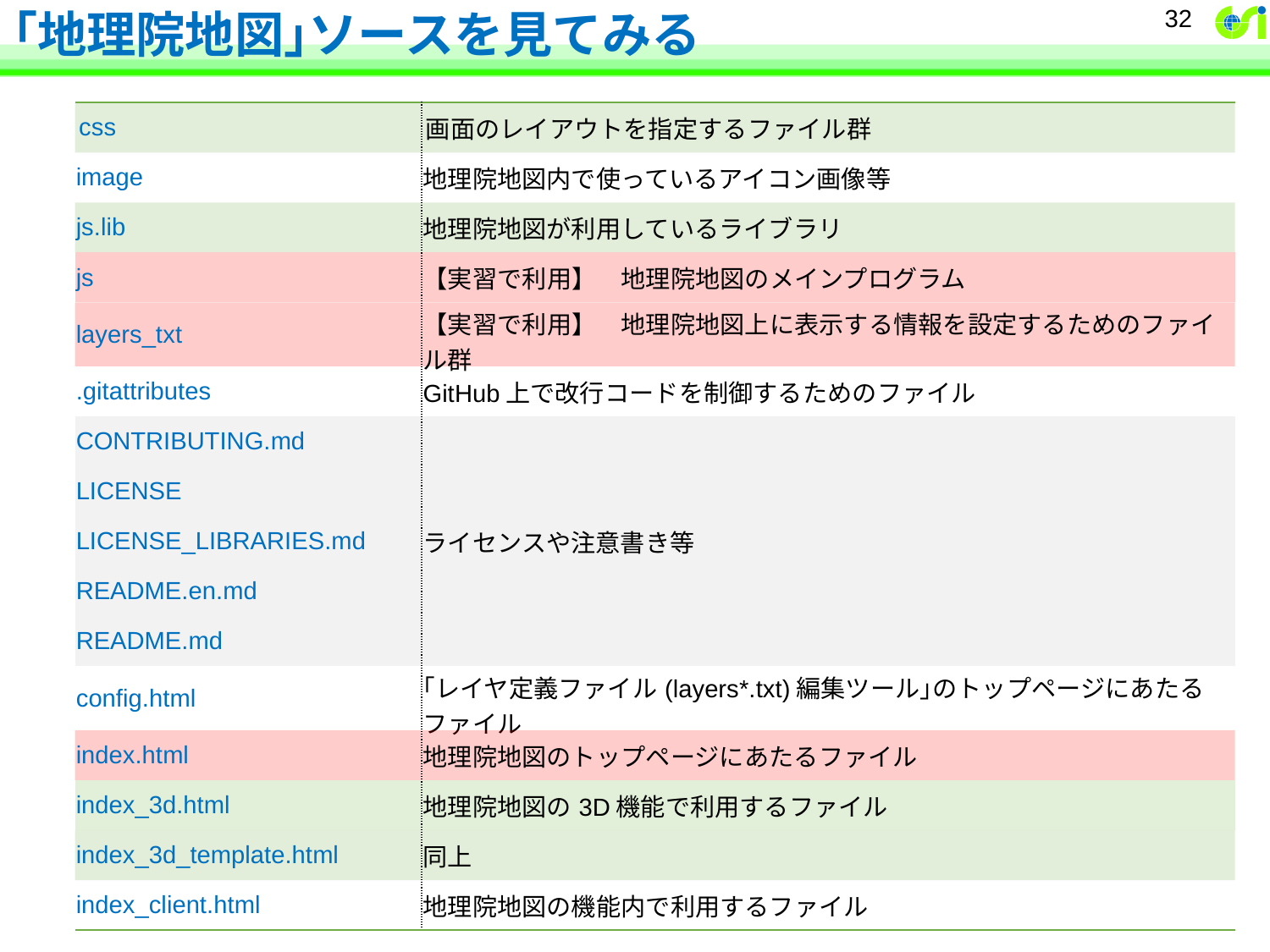

# ｢地理院地図｣ソースを見てみる
32
地理院地図のソースはGitHub　　　 で公開中
| css | 画面のレイアウトを指定するファイル群 |
| --- | --- |
| image | 地理院地図内で使っているアイコン画像等 |
| js.lib | 地理院地図が利用しているライブラリ |
| js | 【実習で利用】　地理院地図のメインプログラム |
| layers\_txt | 【実習で利用】　地理院地図上に表示する情報を設定するためのファイル群 |
| .gitattributes | GitHub上で改行コードを制御するためのファイル |
| CONTRIBUTING.md |  |
| LICENSE |  |
| LICENSE\_LIBRARIES.md | ライセンスや注意書き等 |
| README.en.md |  |
| README.md |  |
| config.html | ｢レイヤ定義ファイル(layers\*.txt)編集ツール｣のトップページにあたるファイル |
| index.html | 地理院地図のトップページにあたるファイル |
| index\_3d.html | 地理院地図の3D機能で利用するファイル |
| index\_3d\_template.html | 同上 |
| index\_client.html | 地理院地図の機能内で利用するファイル |